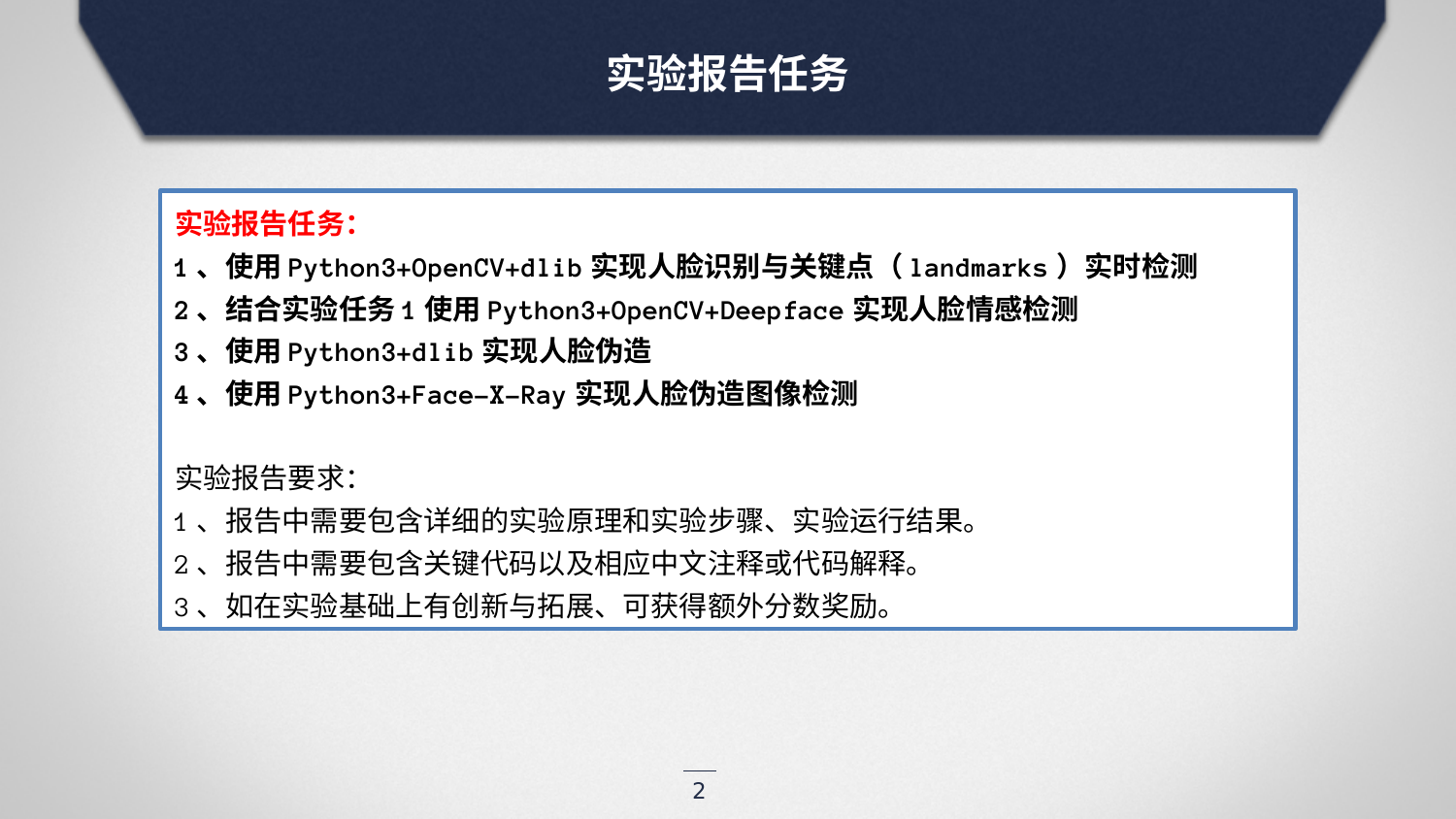

实验报告任务
实验报告任务：
1、使用Python3+OpenCV+dlib实现人脸识别与关键点（landmarks）实时检测
2、结合实验任务1使用Python3+OpenCV+Deepface实现人脸情感检测
3、使用Python3+dlib实现人脸伪造
4、使用Python3+Face-X-Ray实现人脸伪造图像检测

实验报告要求：
1、报告中需要包含详细的实验原理和实验步骤、实验运行结果。
2、报告中需要包含关键代码以及相应中文注释或代码解释。
3、如在实验基础上有创新与拓展、可获得额外分数奖励。
2